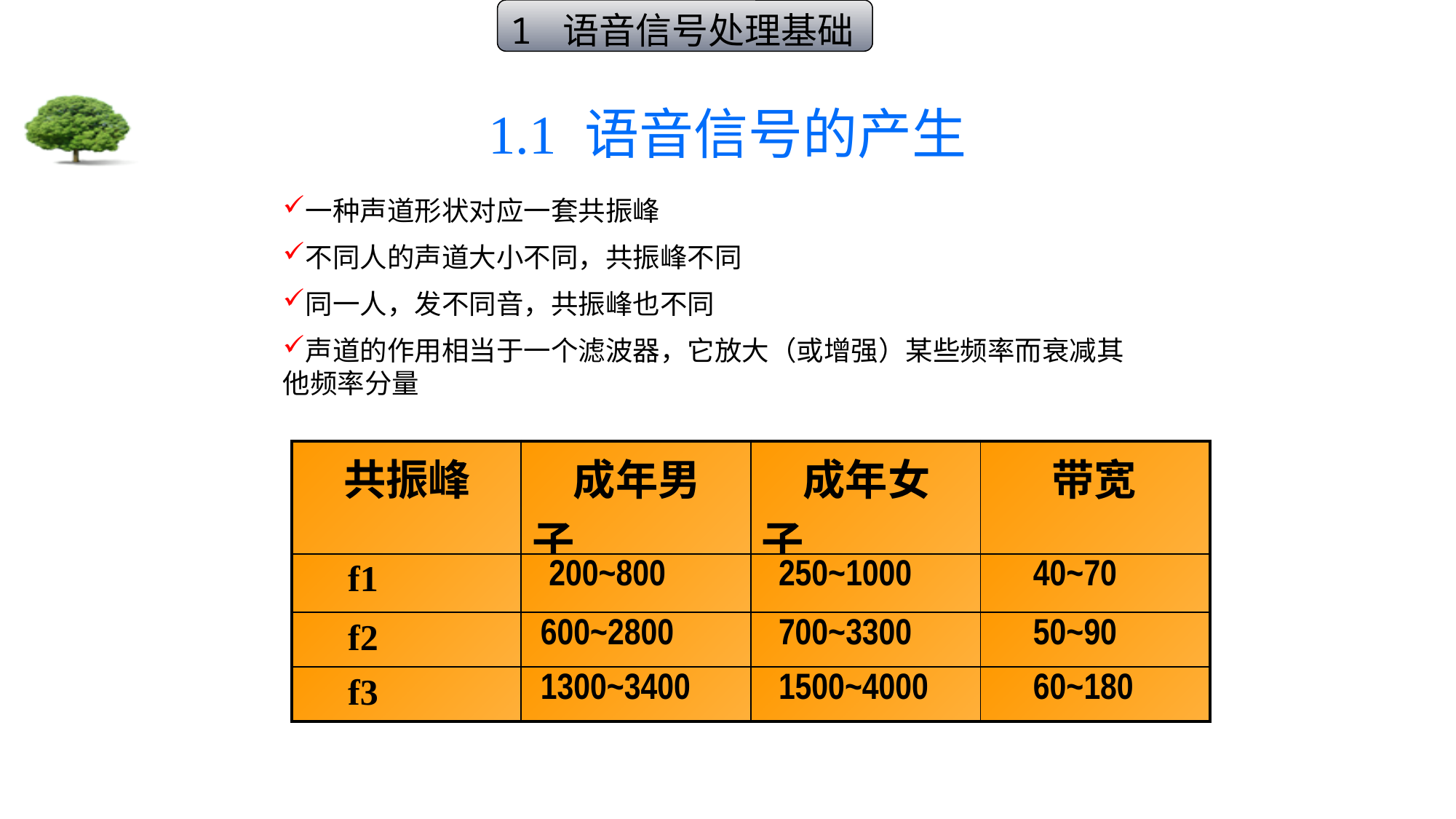

1 语音信号处理基础

# 1.1 语音信号的产生
一种声道形状对应一套共振峰
不同人的声道大小不同，共振峰不同
同一人，发不同音，共振峰也不同
声道的作用相当于一个滤波器，它放大（或增强）某些频率而衰减其他频率分量
| 共振峰 | 成年男子 | 成年女子 | 带宽 |
| --- | --- | --- | --- |
| f1 | 200~800 | 250~1000 | 40~70 |
| f2 | 600~2800 | 700~3300 | 50~90 |
| f3 | 1300~3400 | 1500~4000 | 60~180 |
前三个共振峰的大致范围（Hz）